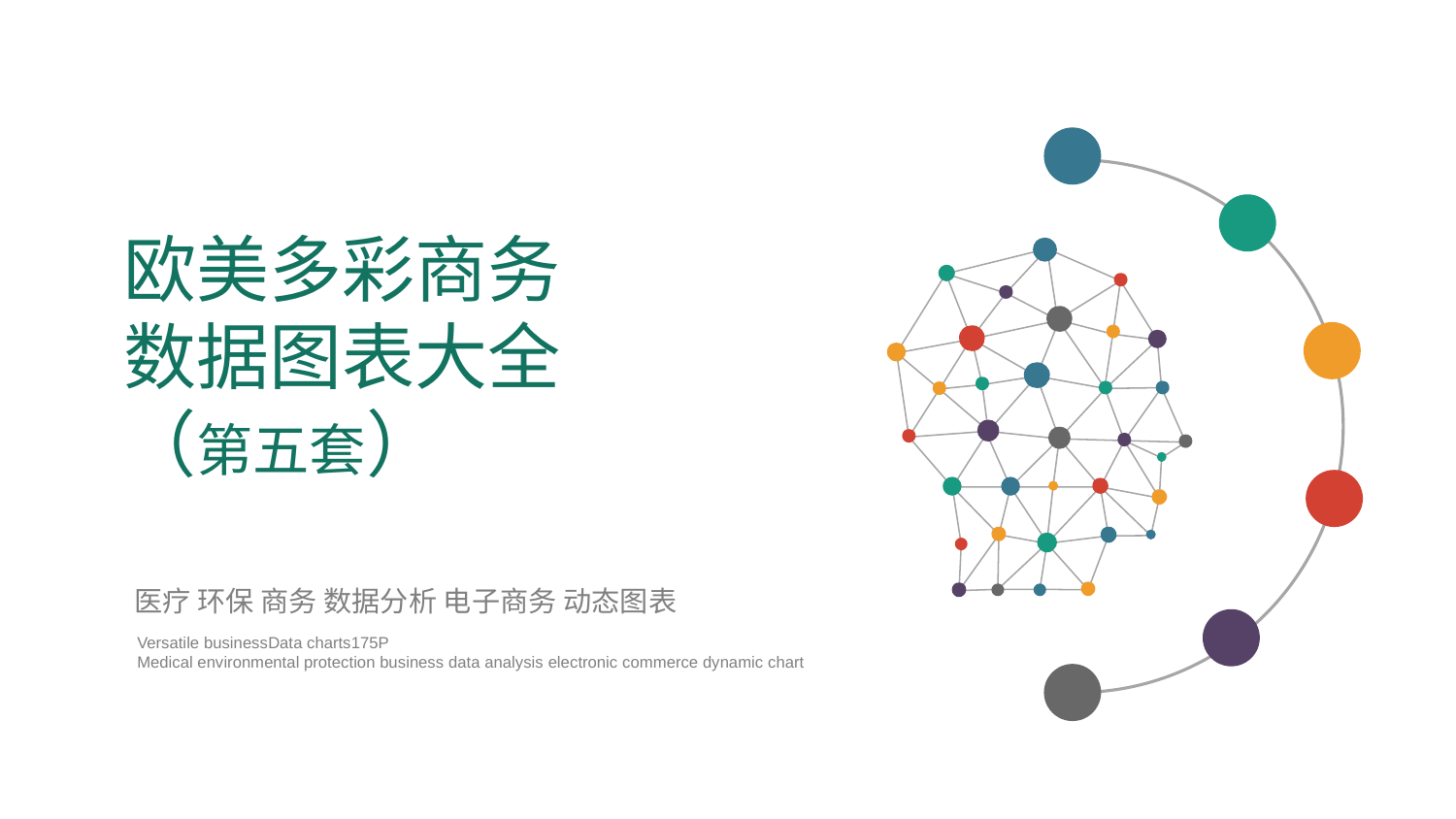

欧美多彩商务
数据图表大全
（第五套）

医疗 环保 商务 数据分析 电子商务 动态图表

Versatile businessData charts175P
Medical environmental protection business data analysis electronic commerce dynamic chart